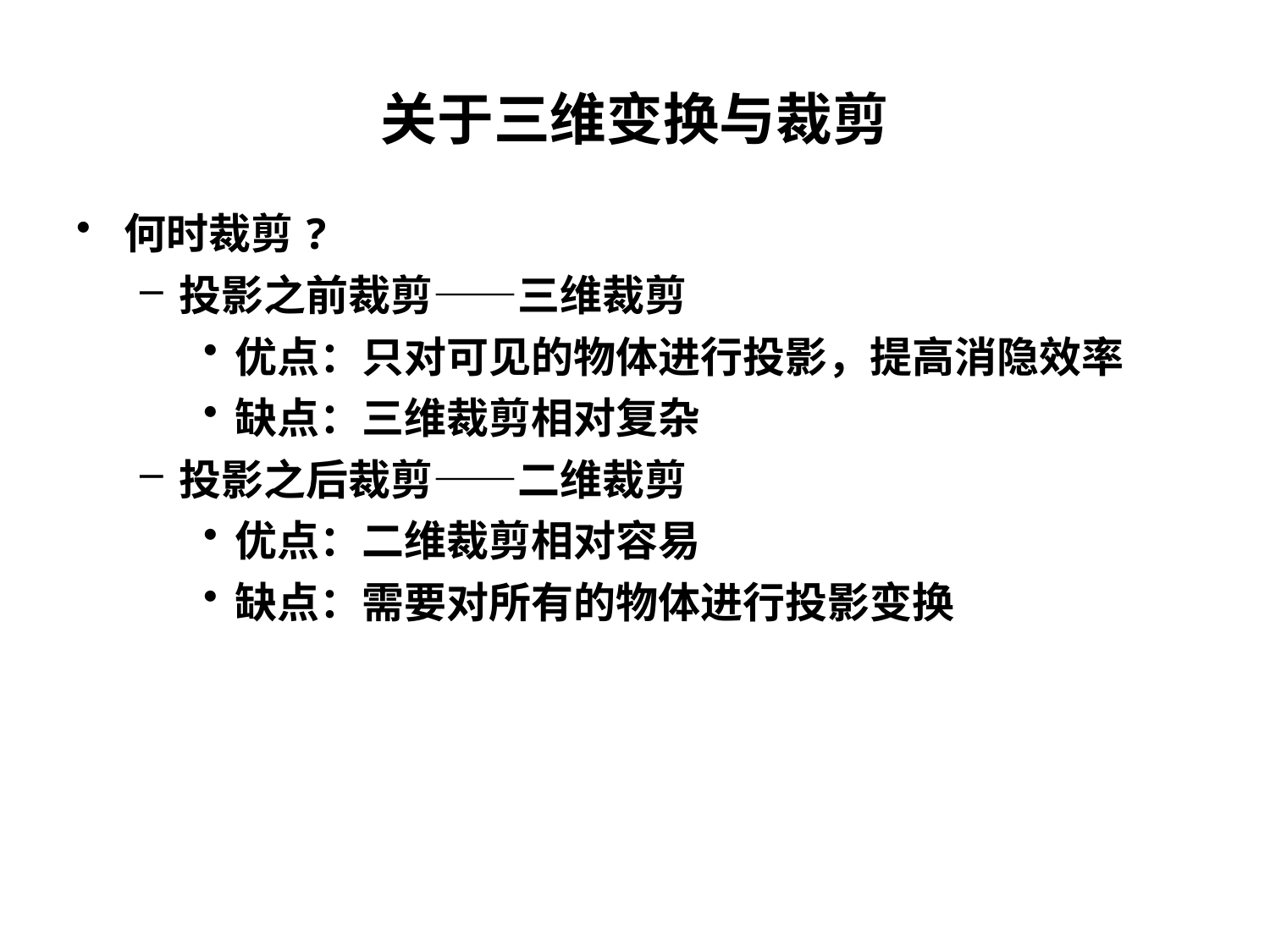

# 关于三维变换与裁剪
何时裁剪?
投影之前裁剪——三维裁剪
优点：只对可见的物体进行投影，提高消隐效率
缺点：三维裁剪相对复杂
投影之后裁剪——二维裁剪
优点：二维裁剪相对容易
缺点：需要对所有的物体进行投影变换